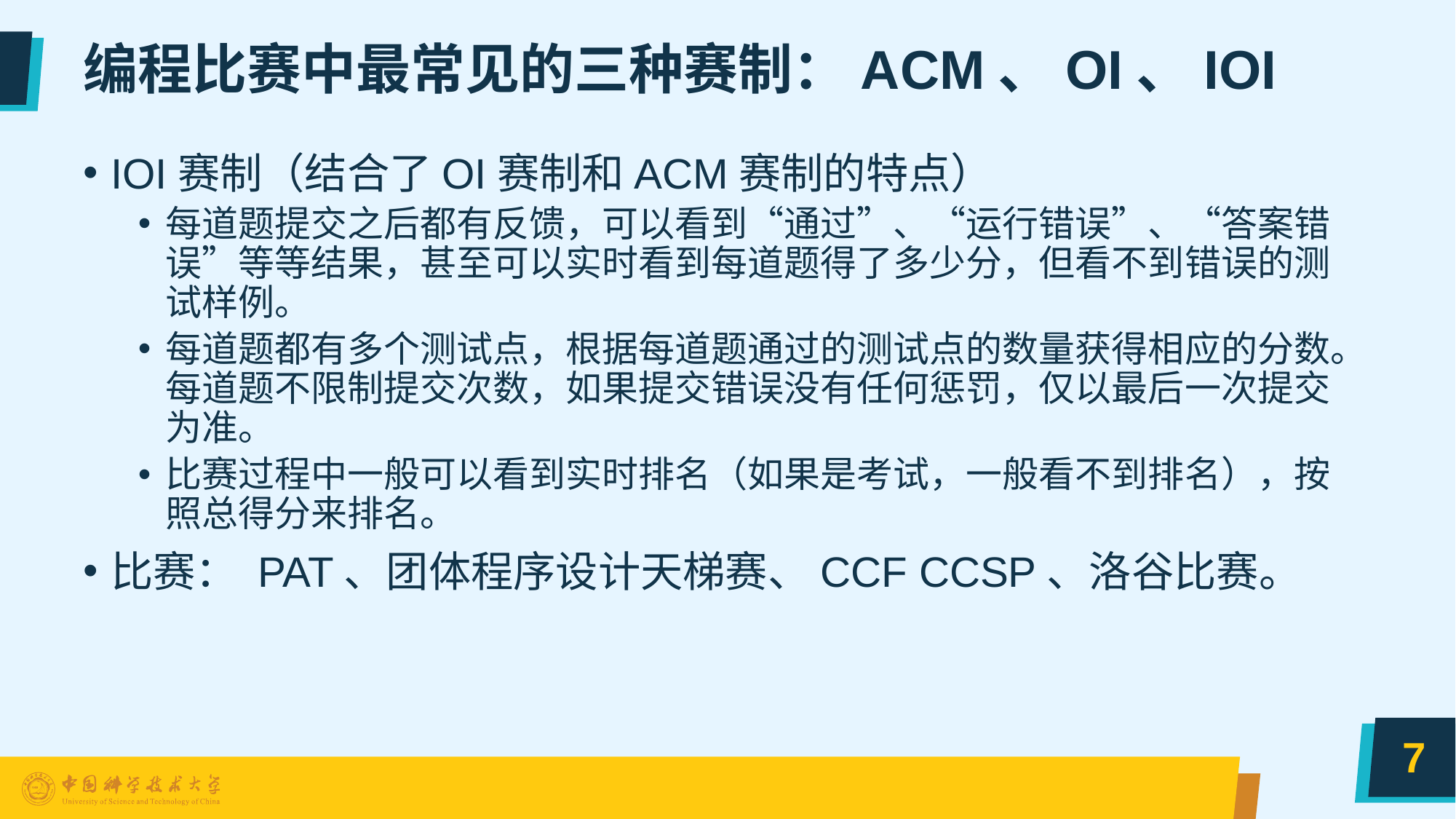

# 编程⽐赛中最常见的三种赛制：ACM、OI、IOI
IOI赛制（结合了OI赛制和ACM赛制的特点）
每道题提交之后都有反馈，可以看到“通过”、“运⾏错误”、“答案错误”等等结果，甚⾄可以实时看到每道题得了多少分，但看不到错误的测试样例。
每道题都有多个测试点，根据每道题通过的测试点的数量获得相应的分数。每道题不限制提交次数，如果提交错误没有任何惩罚，仅以最后⼀次提交为准。
⽐赛过程中⼀般可以看到实时排名（如果是考试，⼀般看不到排名），按照总得分来排名。
比赛： PAT、团体程序设计天梯赛、CCF CCSP、洛谷比赛。
7